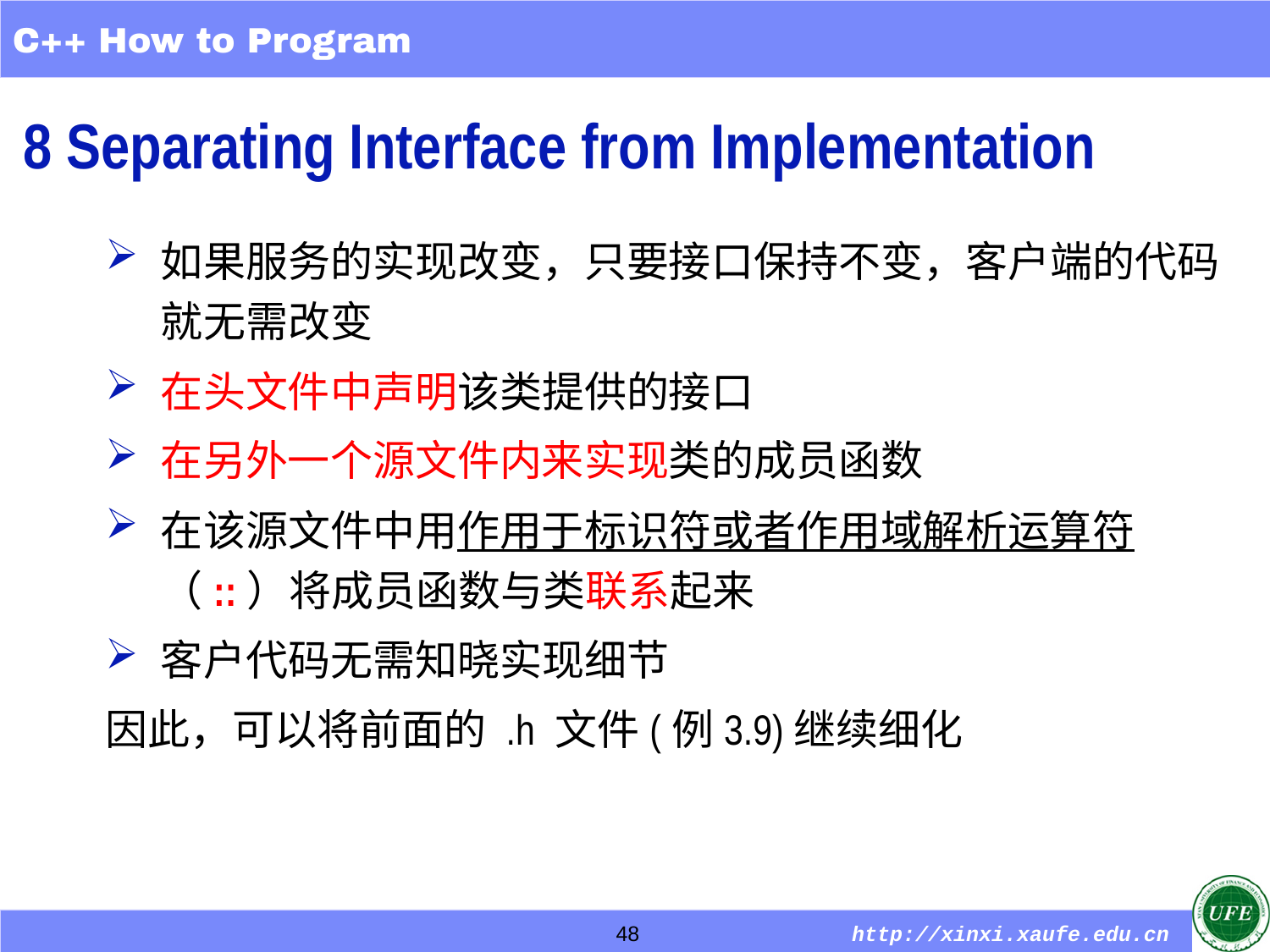

8 Separating Interface from Implementation
如果服务的实现改变，只要接口保持不变，客户端的代码就无需改变
在头文件中声明该类提供的接口
在另外一个源文件内来实现类的成员函数
在该源文件中用作用于标识符或者作用域解析运算符（::）将成员函数与类联系起来
客户代码无需知晓实现细节
因此，可以将前面的 .h 文件(例3.9)继续细化
48